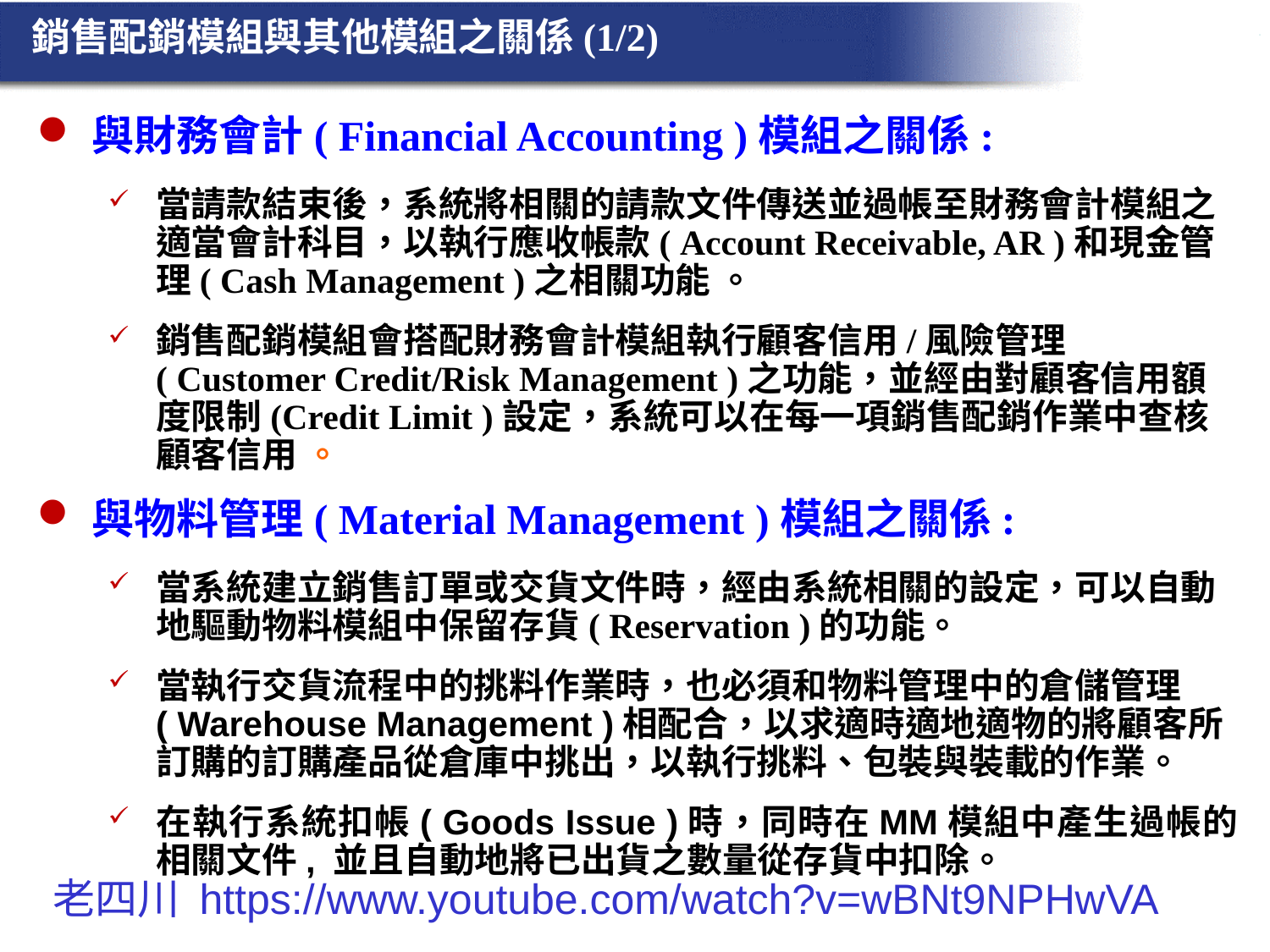

銷售配銷模組與其他模組之關係(1/2)
與財務會計( Financial Accounting )模組之關係:
當請款結束後，系統將相關的請款文件傳送並過帳至財務會計模組之適當會計科目，以執行應收帳款( Account Receivable, AR )和現金管理( Cash Management )之相關功能 。
銷售配銷模組會搭配財務會計模組執行顧客信用/風險管理( Customer Credit/Risk Management )之功能，並經由對顧客信用額度限制(Credit Limit )設定，系統可以在每一項銷售配銷作業中查核顧客信用 。
與物料管理( Material Management )模組之關係:
當系統建立銷售訂單或交貨文件時，經由系統相關的設定，可以自動地驅動物料模組中保留存貨( Reservation )的功能。
當執行交貨流程中的挑料作業時，也必須和物料管理中的倉儲管理( Warehouse Management )相配合，以求適時適地適物的將顧客所訂購的訂購產品從倉庫中挑出，以執行挑料、包裝與裝載的作業。
在執行系統扣帳( Goods Issue )時，同時在MM模組中產生過帳的相關文件, 並且自動地將已出貨之數量從存貨中扣除。

老四川 https://www.youtube.com/watch?v=wBNt9NPHwVA